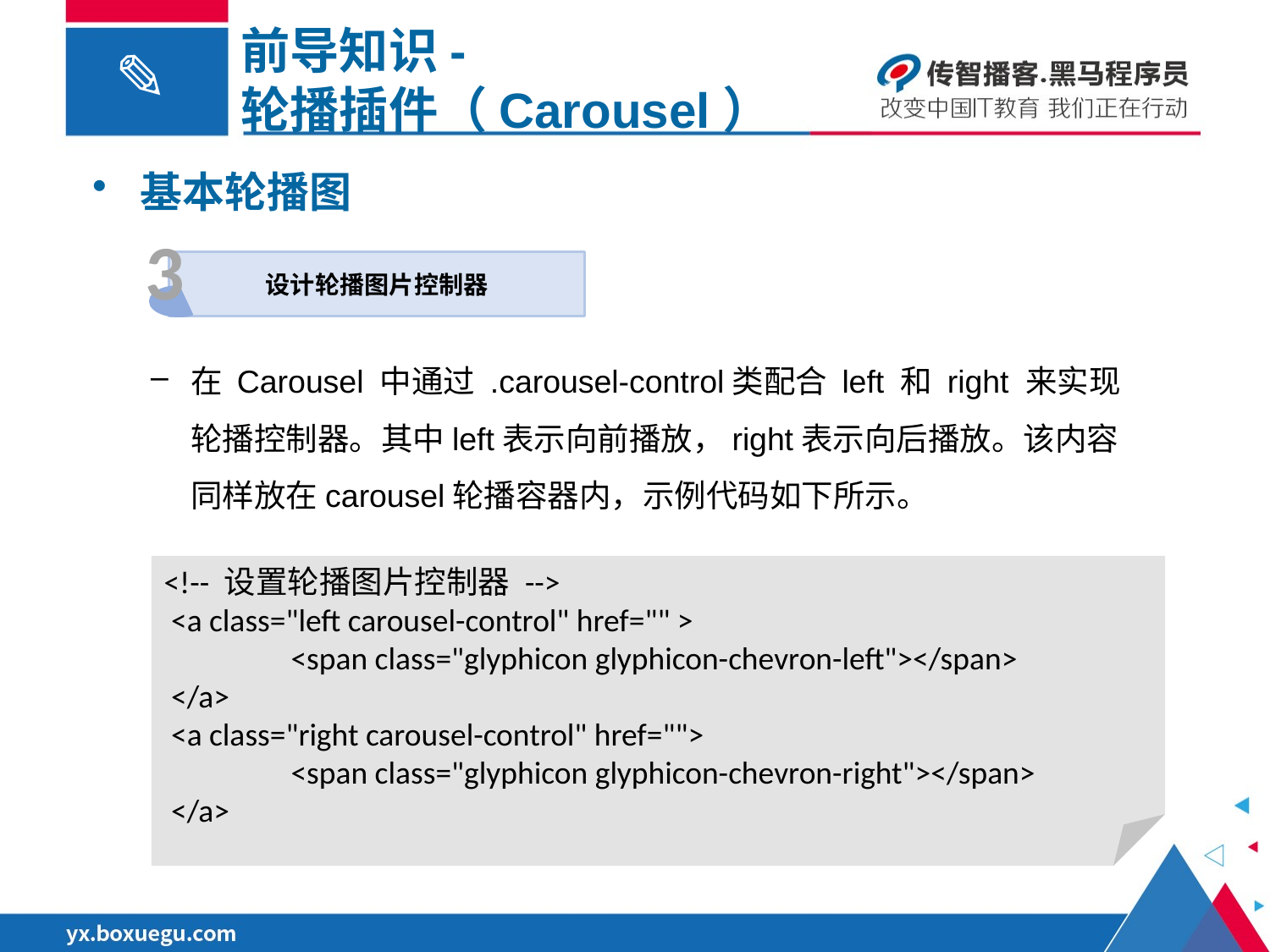

前导知识-
轮播插件（Carousel）
基本轮播图
3

设计轮播图片控制器
在 Carousel 中通过 .carousel-control类配合 left 和 right 来实现轮播控制器。其中left表示向前播放，right表示向后播放。该内容同样放在carousel轮播容器内，示例代码如下所示。

<!-- 设置轮播图片控制器 -->
 <a class="left carousel-control" href="" >
 	<span class="glyphicon glyphicon-chevron-left"></span>
 </a>
 <a class="right carousel-control" href="">
 	<span class="glyphicon glyphicon-chevron-right"></span>
 </a>